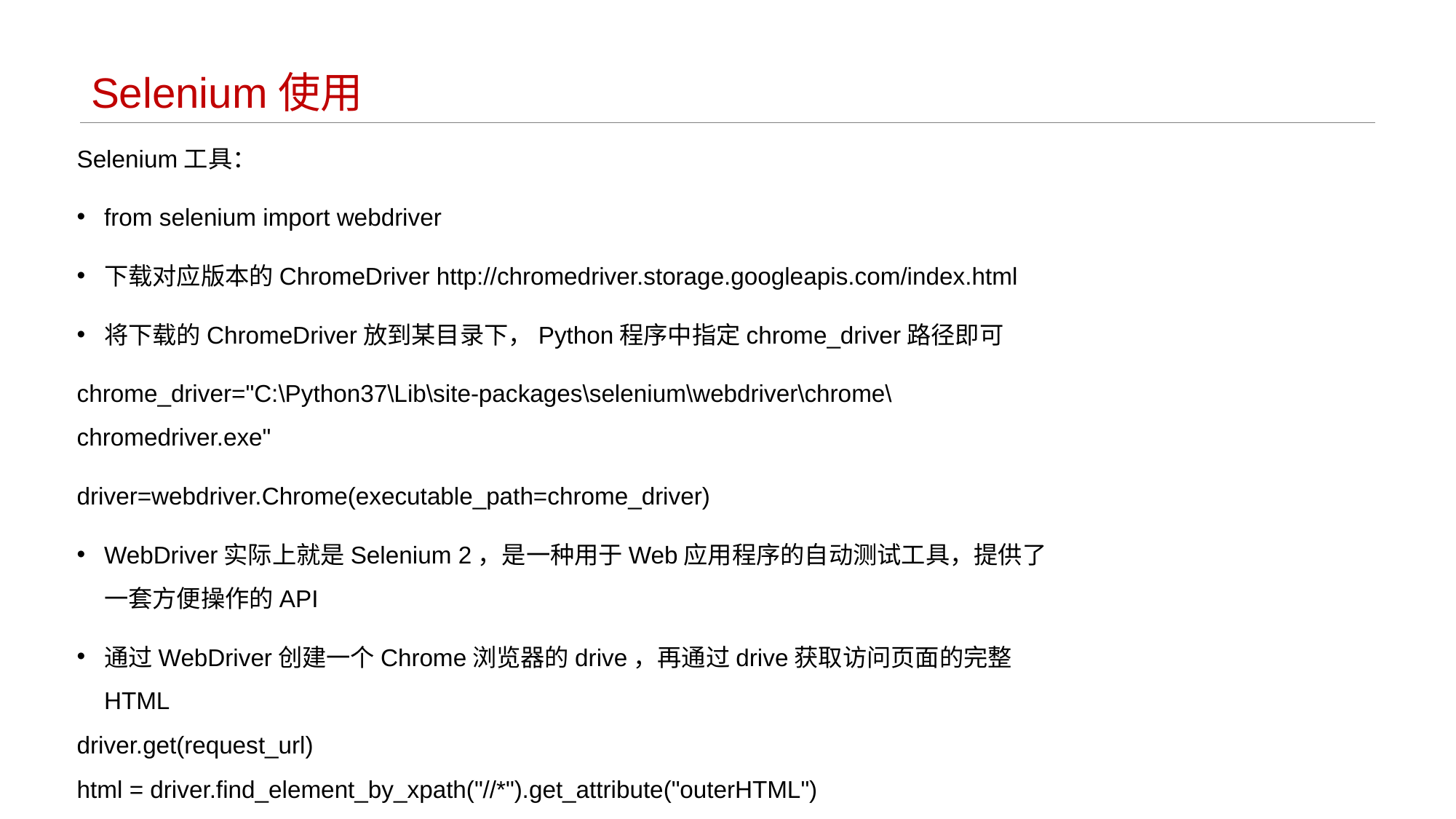

# Selenium使用
Selenium工具：
from selenium import webdriver
下载对应版本的ChromeDriver http://chromedriver.storage.googleapis.com/index.html
将下载的ChromeDriver放到某目录下，Python程序中指定chrome_driver路径即可
chrome_driver="C:\Python37\Lib\site-packages\selenium\webdriver\chrome\chromedriver.exe"
driver=webdriver.Chrome(executable_path=chrome_driver)
WebDriver实际上就是Selenium 2，是一种用于Web应用程序的自动测试工具，提供了一套方便操作的API
通过WebDriver创建一个Chrome浏览器的drive，再通过drive获取访问页面的完整HTML
driver.get(request_url)
html = driver.find_element_by_xpath("//*").get_attribute("outerHTML")
html = etree.HTML(html)